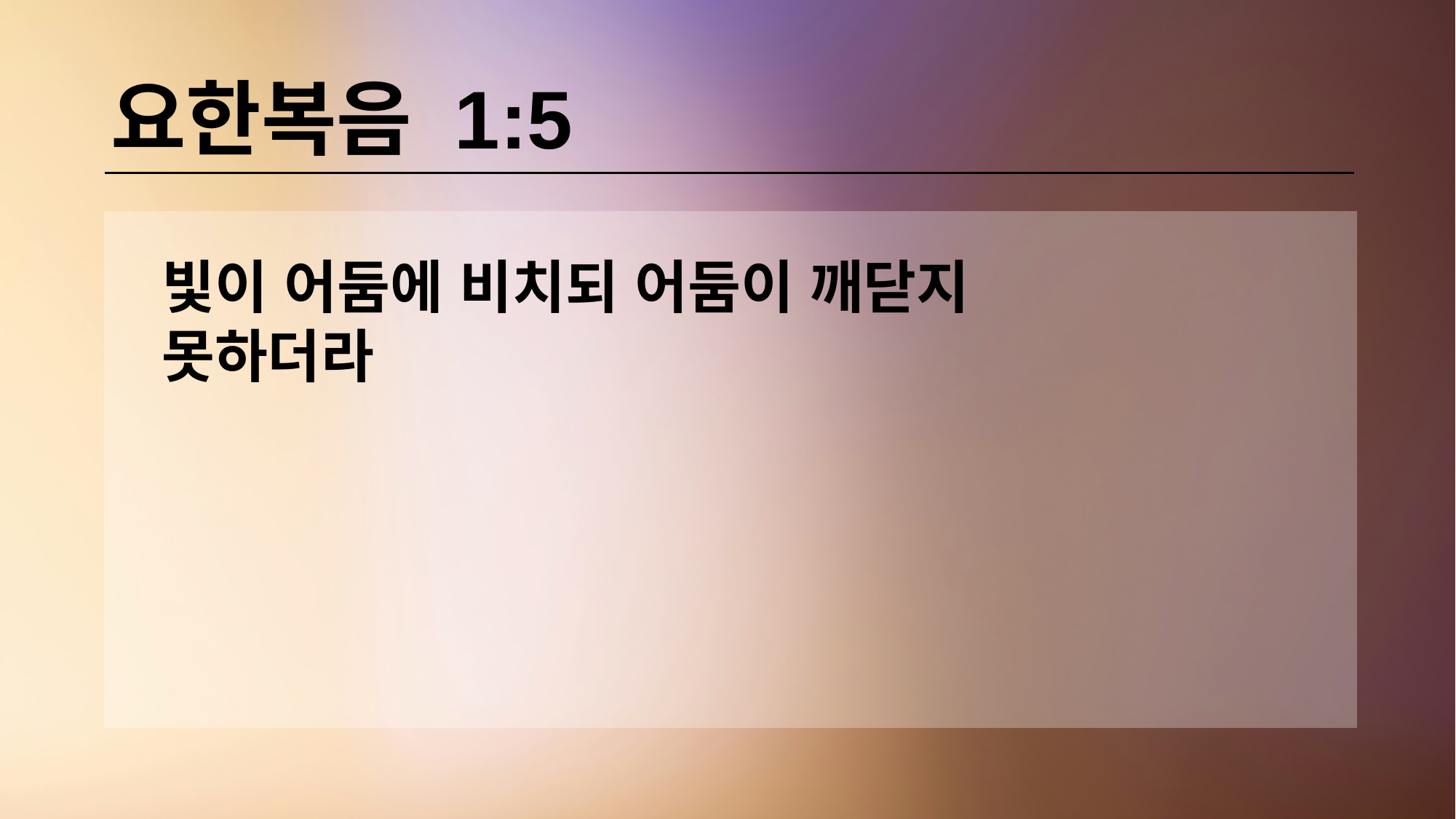

# 요한복음 1:5
빛이 어둠에 비치되 어둠이 깨닫지 못하더라